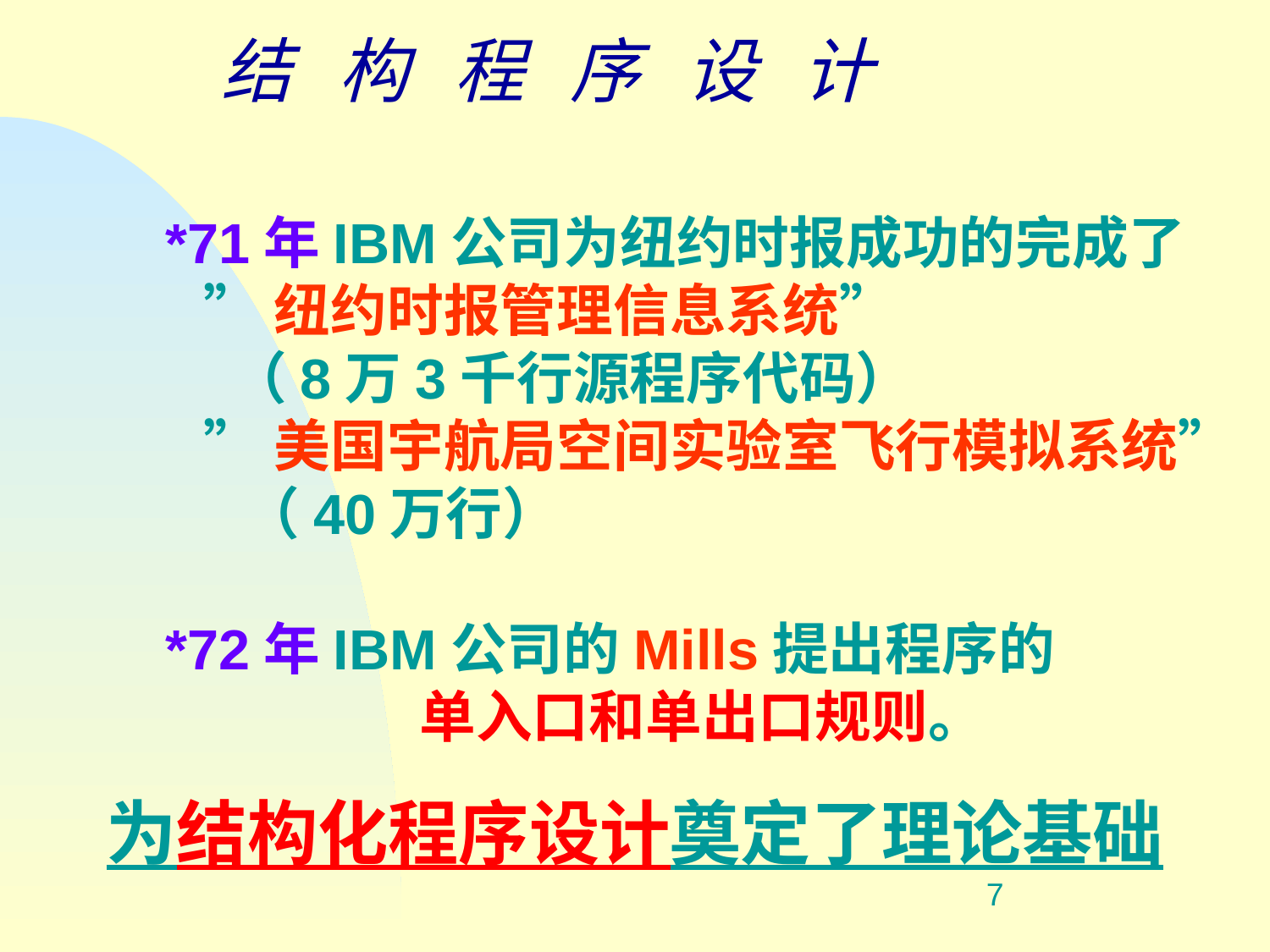

# 结构程序设计
*71年IBM公司为纽约时报成功的完成了
   ”纽约时报管理信息系统”
    （8万3千行源程序代码）
   ”美国宇航局空间实验室飞行模拟系统”
     （40万行）

*72年IBM公司的Mills提出程序的
      		单入口和单出口规则。
为结构化程序设计奠定了理论基础

7